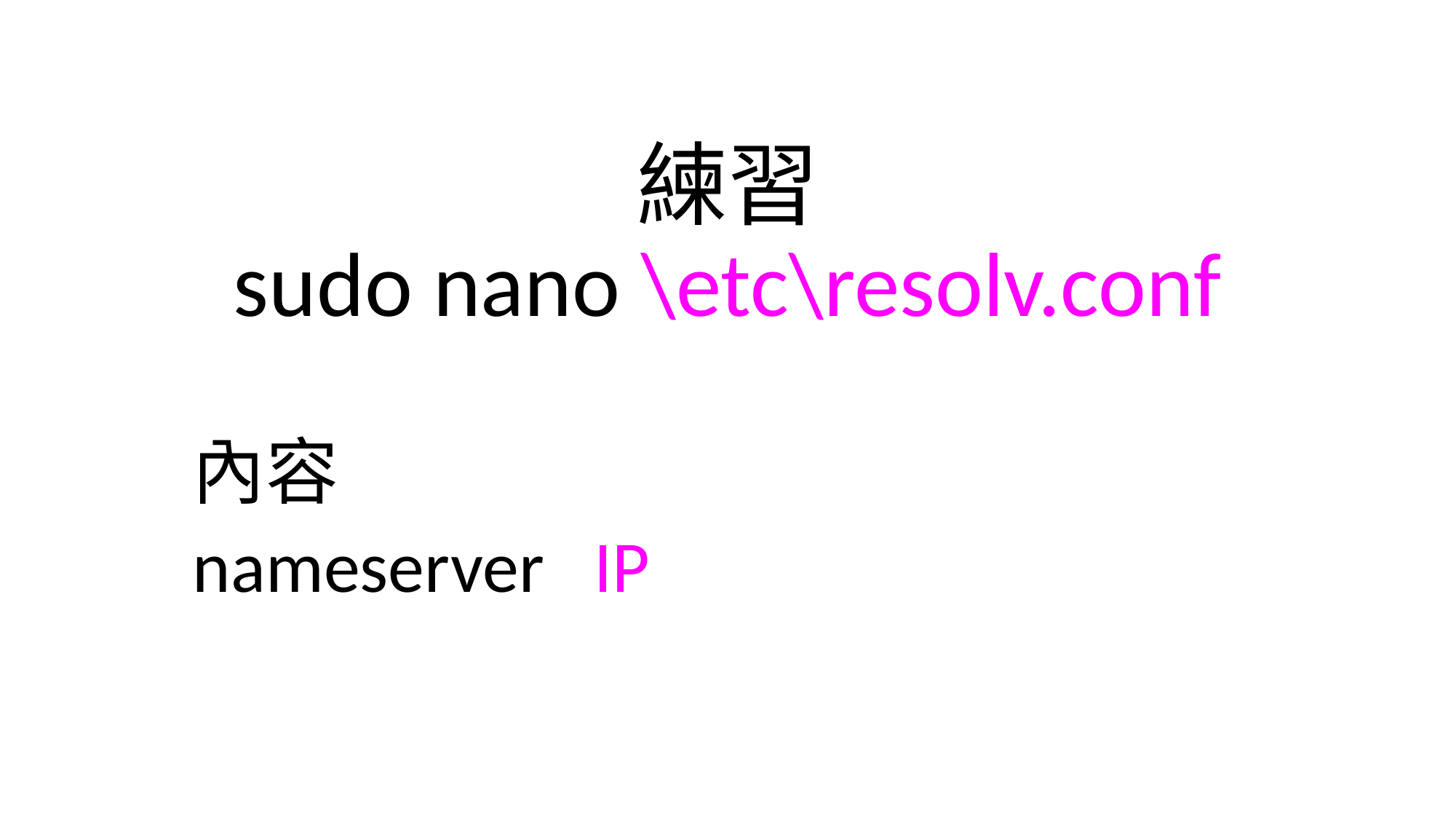

# 練習 sudo nano \etc\resolv.conf
內容
nameserver   IP